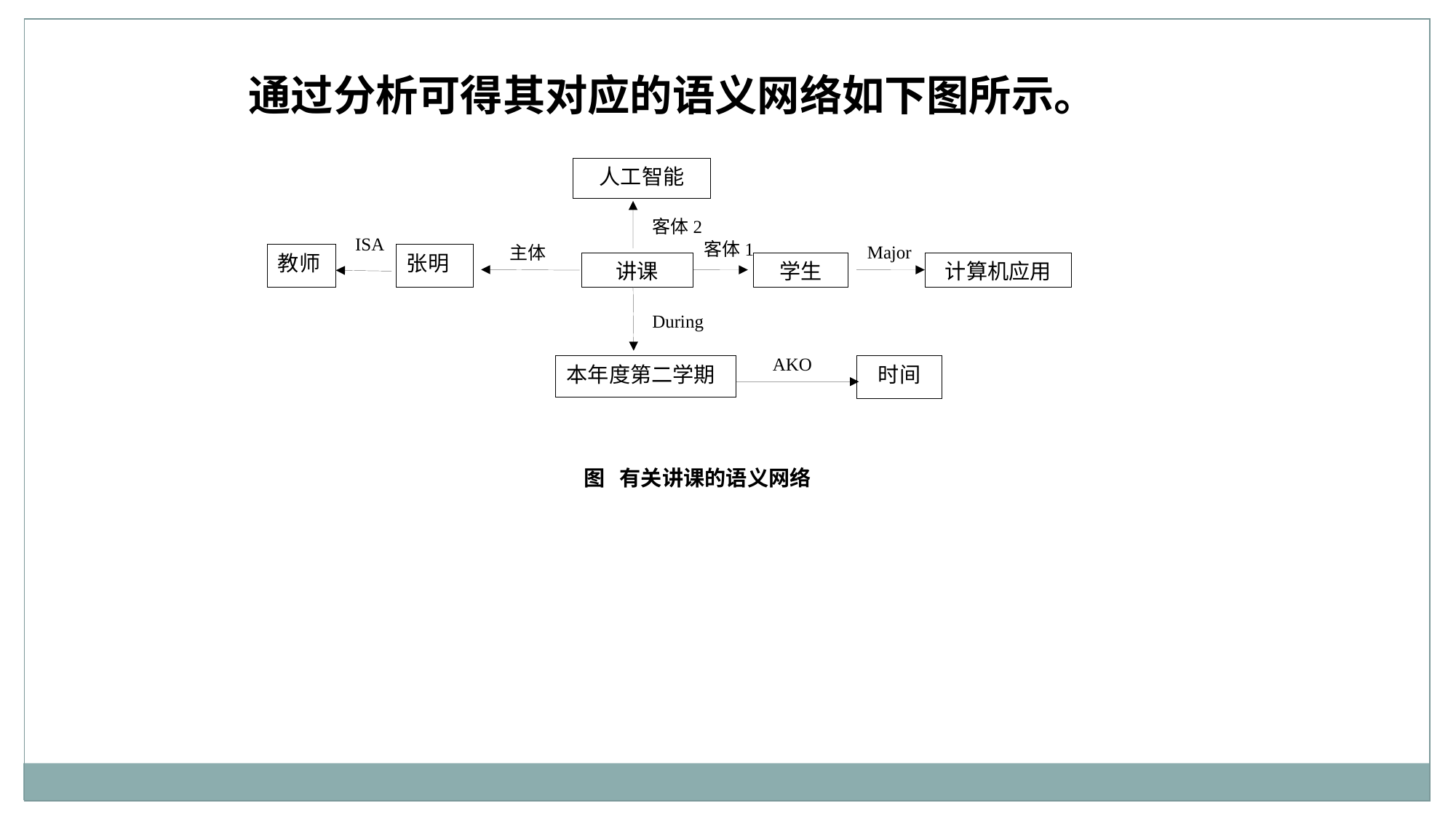

通过分析可得其对应的语义网络如下图所示。
人工智能

客体2
ISA
客体1
Major
主体
教师
张明
讲课
学生
计算机应用

During
AKO
本年度第二学期
时间

图   有关讲课的语义网络